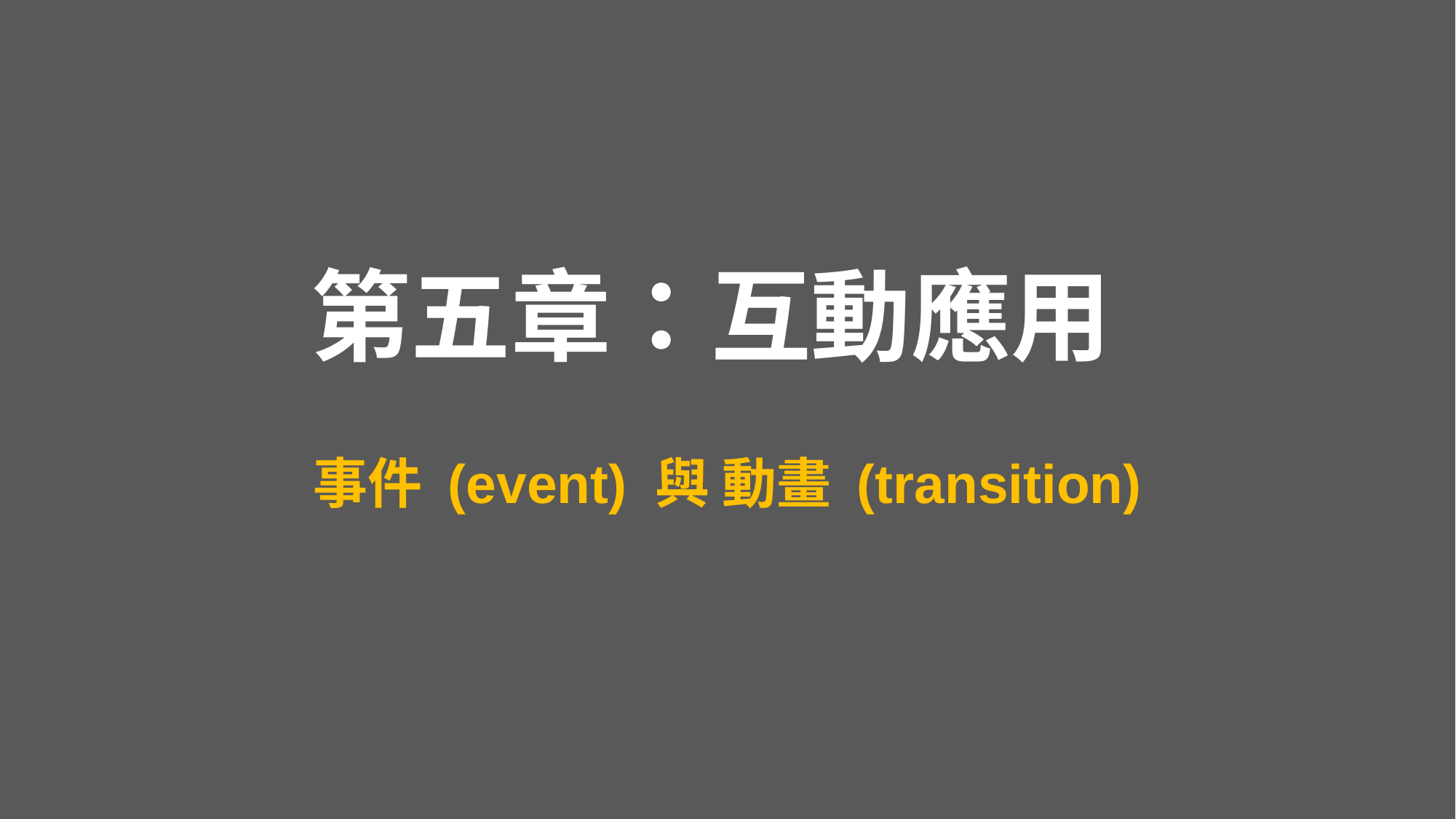

# 第五章：互動應用
事件 (event) 與 動畫 (transition)